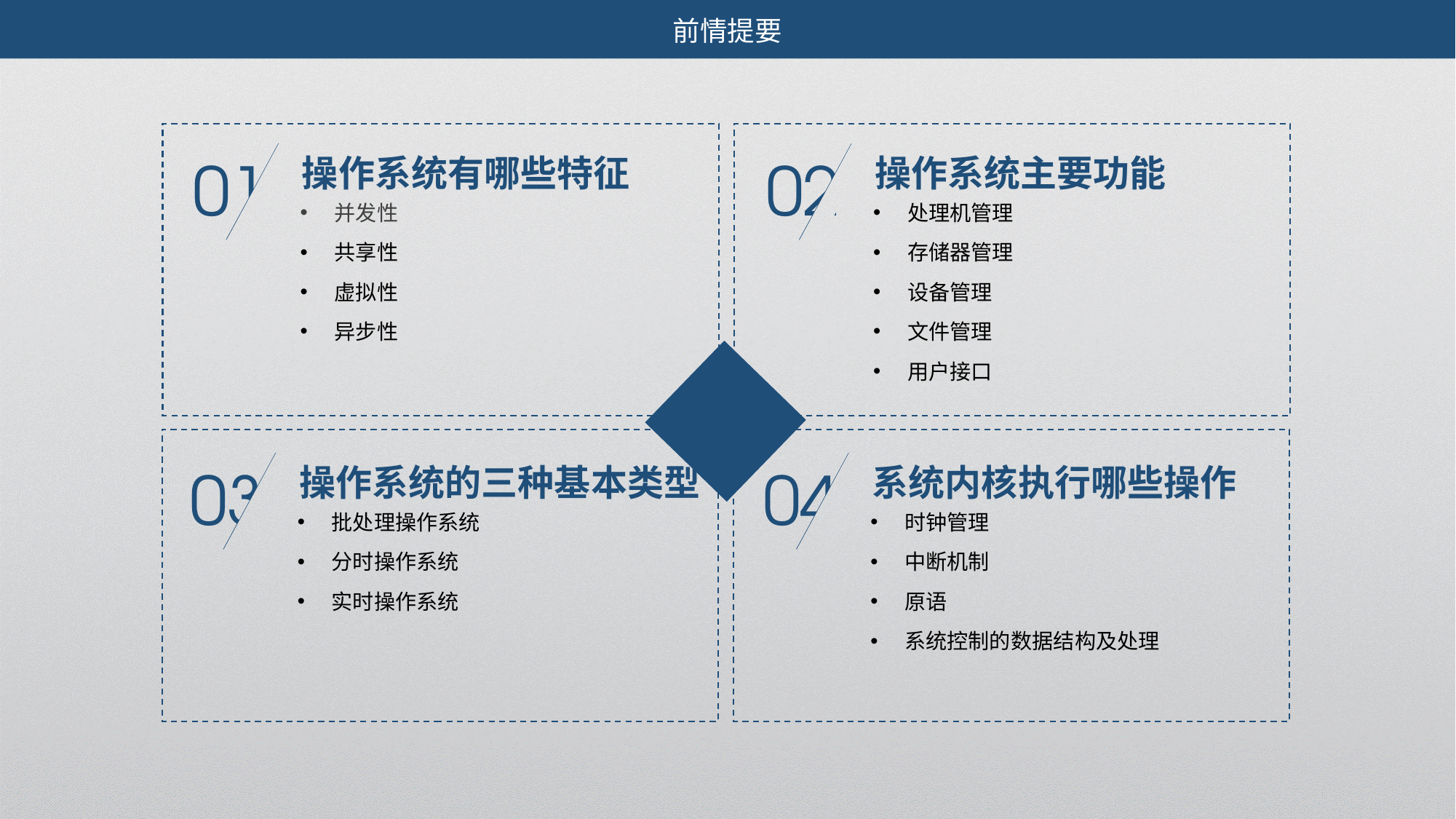

前情提要

操作系统有哪些特征
操作系统主要功能

01

02
并发性
共享性
虚拟性
异步性
处理机管理
存储器管理
设备管理
文件管理
用户接口

操作系统的三种基本类型
系统内核执行哪些操作

03

04
批处理操作系统
分时操作系统
实时操作系统
时钟管理
中断机制
原语
系统控制的数据结构及处理